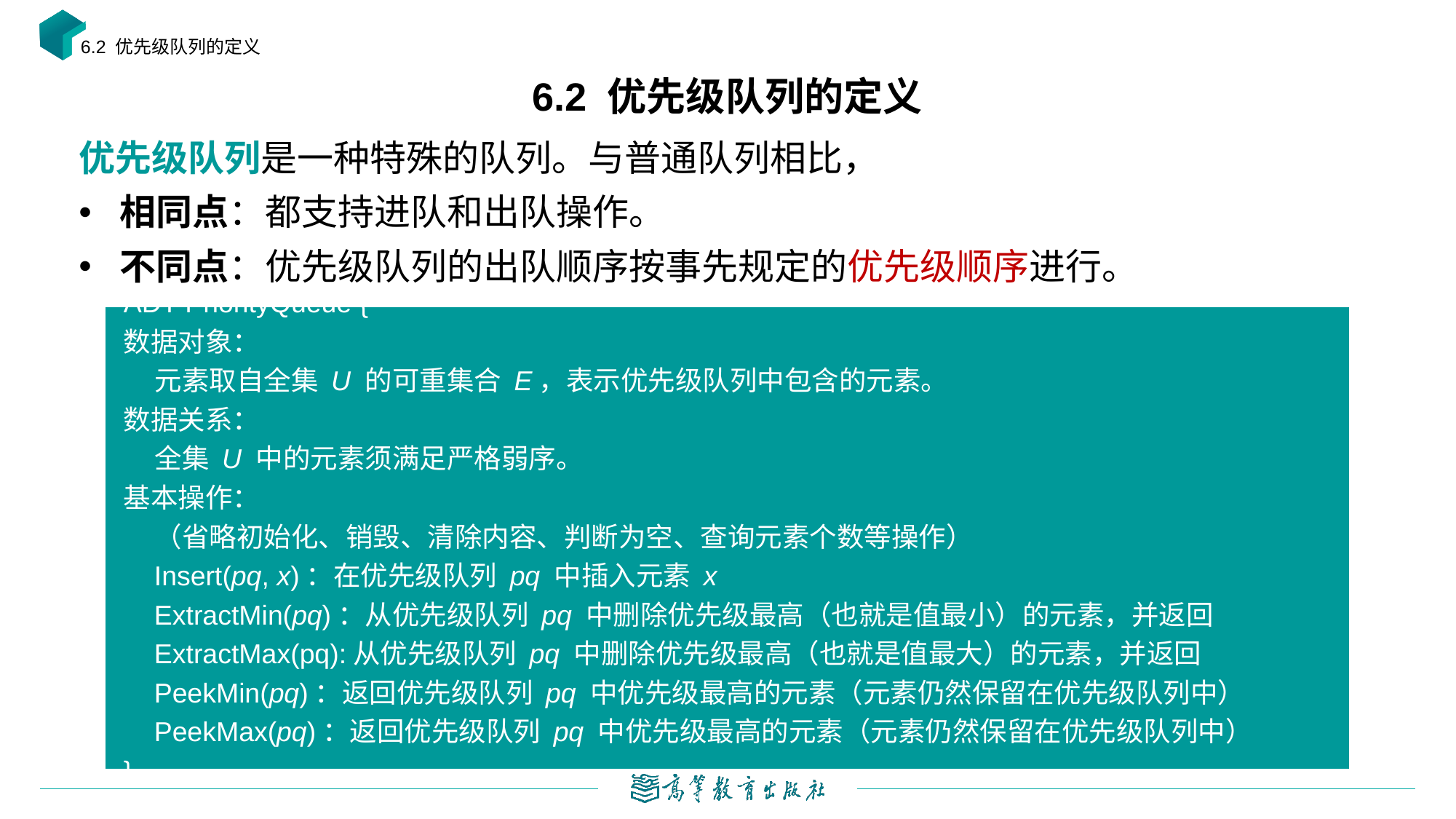

6.2 优先级队列的定义

# 6.2 优先级队列的定义
优先级队列是一种特殊的队列。与普通队列相比，
相同点：都支持进队和出队操作。
不同点：优先级队列的出队顺序按事先规定的优先级顺序进行。
ADT PriorityQueue {
数据对象：
    元素取自全集 U 的可重集合 E，表示优先级队列中包含的元素。
数据关系：
    全集 U 中的元素须满足严格弱序。
基本操作：
    （省略初始化、销毁、清除内容、判断为空、查询元素个数等操作）
    Insert(pq, x)：在优先级队列 pq 中插入元素 x
    ExtractMin(pq)：从优先级队列 pq 中删除优先级最高（也就是值最小）的元素，并返回
    ExtractMax(pq):从优先级队列 pq 中删除优先级最高（也就是值最大）的元素，并返回
    PeekMin(pq)：返回优先级队列 pq 中优先级最高的元素（元素仍然保留在优先级队列中）
    PeekMax(pq)：返回优先级队列 pq 中优先级最高的元素（元素仍然保留在优先级队列中）
}